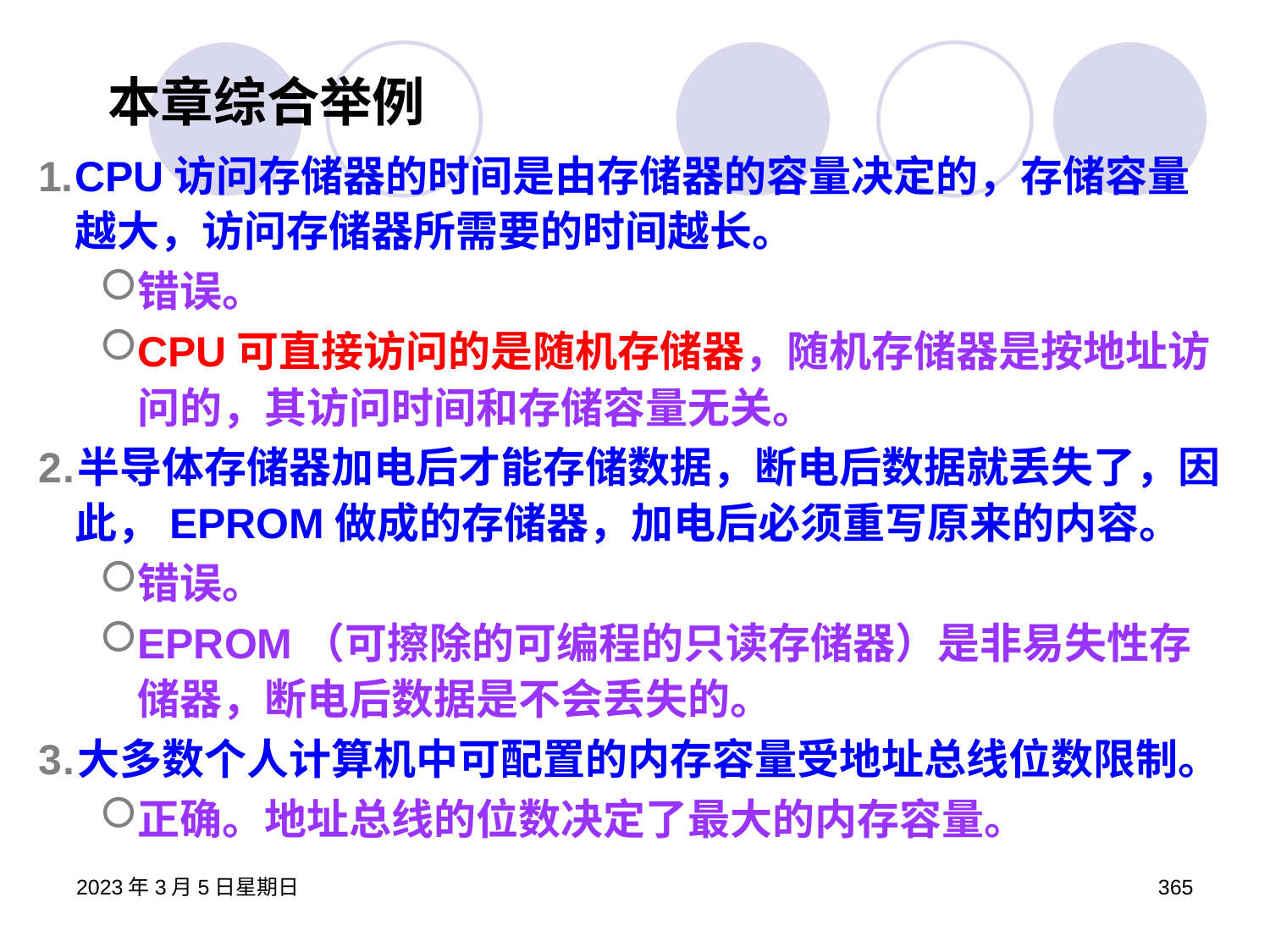

# 本章综合举例
CPU访问存储器的时间是由存储器的容量决定的，存储容量越大，访问存储器所需要的时间越长。
错误。
CPU可直接访问的是随机存储器，随机存储器是按地址访问的，其访问时间和存储容量无关。
半导体存储器加电后才能存储数据，断电后数据就丢失了，因此，EPROM做成的存储器，加电后必须重写原来的内容。
错误。
EPROM（可擦除的可编程的只读存储器）是非易失性存储器，断电后数据是不会丢失的。
大多数个人计算机中可配置的内存容量受地址总线位数限制。
正确。地址总线的位数决定了最大的内存容量。
2023年3月5日星期日
365